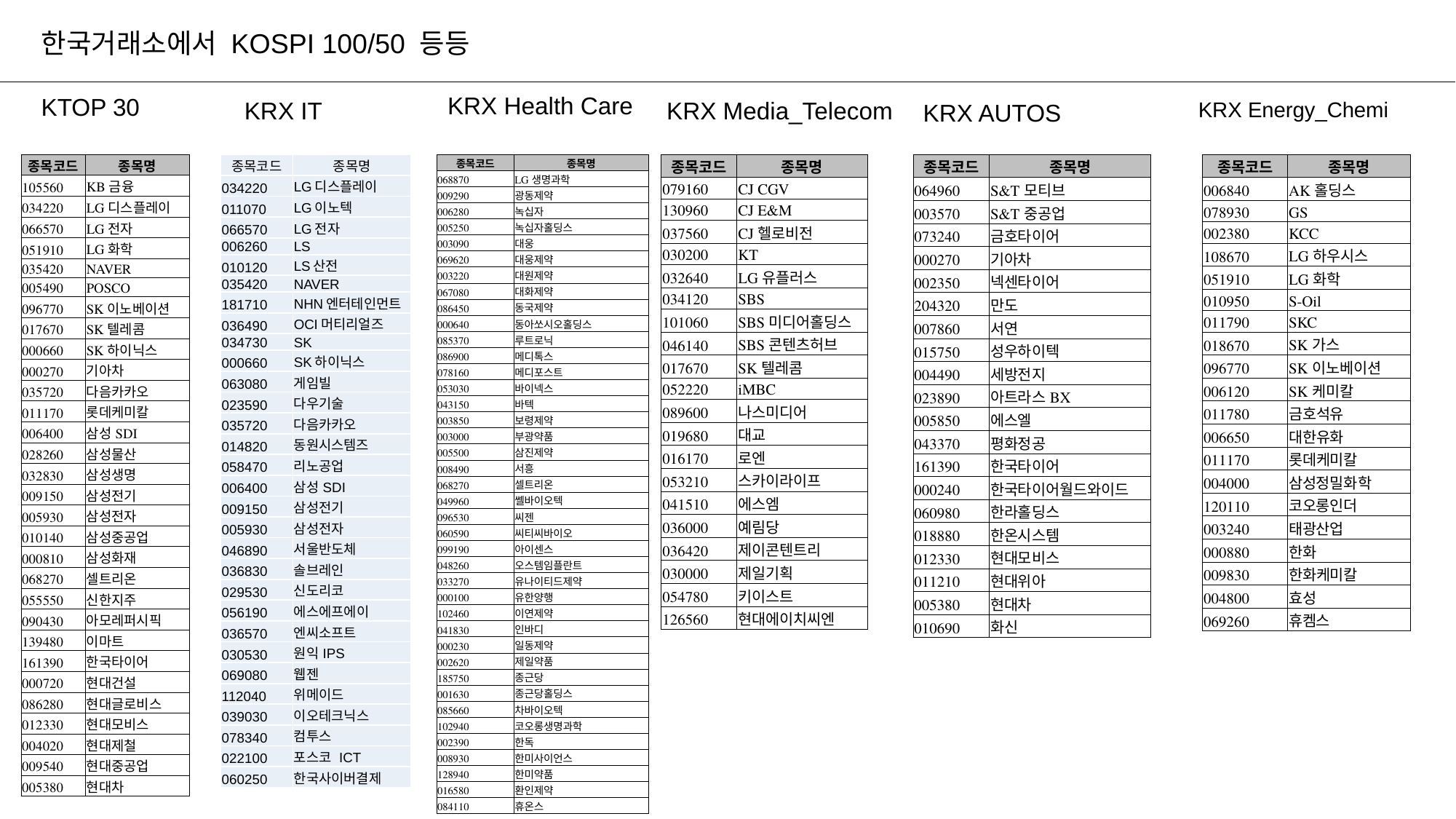

# 한국거래소에서 KOSPI 100/50 등등
KTOP 30

KRX Health Care

KRX IT

KRX Media_Telecom

KRX Energy_Chemi
KRX AUTOS

| 종목코드 | 종목명 |
| --- | --- |
| 034220 | LG디스플레이 |
| 011070 | LG이노텍 |
| 066570 | LG전자 |
| 006260 | LS |
| 010120 | LS산전 |
| 035420 | NAVER |
| 181710 | NHN엔터테인먼트 |
| 036490 | OCI머티리얼즈 |
| 034730 | SK |
| 000660 | SK하이닉스 |
| 063080 | 게임빌 |
| 023590 | 다우기술 |
| 035720 | 다음카카오 |
| 014820 | 동원시스템즈 |
| 058470 | 리노공업 |
| 006400 | 삼성SDI |
| 009150 | 삼성전기 |
| 005930 | 삼성전자 |
| 046890 | 서울반도체 |
| 036830 | 솔브레인 |
| 029530 | 신도리코 |
| 056190 | 에스에프에이 |
| 036570 | 엔씨소프트 |
| 030530 | 원익IPS |
| 069080 | 웹젠 |
| 112040 | 위메이드 |
| 039030 | 이오테크닉스 |
| 078340 | 컴투스 |
| 022100 | 포스코 ICT |
| 060250 | 한국사이버결제 |
| 종목코드 | 종목명 |
| --- | --- |
| 068870 | LG생명과학 |
| 009290 | 광동제약 |
| 006280 | 녹십자 |
| 005250 | 녹십자홀딩스 |
| 003090 | 대웅 |
| 069620 | 대웅제약 |
| 003220 | 대원제약 |
| 067080 | 대화제약 |
| 086450 | 동국제약 |
| 000640 | 동아쏘시오홀딩스 |
| 085370 | 루트로닉 |
| 086900 | 메디톡스 |
| 078160 | 메디포스트 |
| 053030 | 바이넥스 |
| 043150 | 바텍 |
| 003850 | 보령제약 |
| 003000 | 부광약품 |
| 005500 | 삼진제약 |
| 008490 | 서흥 |
| 068270 | 셀트리온 |
| 049960 | 쎌바이오텍 |
| 096530 | 씨젠 |
| 060590 | 씨티씨바이오 |
| 099190 | 아이센스 |
| 048260 | 오스템임플란트 |
| 033270 | 유나이티드제약 |
| 000100 | 유한양행 |
| 102460 | 이연제약 |
| 041830 | 인바디 |
| 000230 | 일동제약 |
| 002620 | 제일약품 |
| 185750 | 종근당 |
| 001630 | 종근당홀딩스 |
| 085660 | 차바이오텍 |
| 102940 | 코오롱생명과학 |
| 002390 | 한독 |
| 008930 | 한미사이언스 |
| 128940 | 한미약품 |
| 016580 | 환인제약 |
| 084110 | 휴온스 |
| 종목코드 | 종목명 |
| --- | --- |
| 079160 | CJ CGV |
| 130960 | CJ E&M |
| 037560 | CJ헬로비전 |
| 030200 | KT |
| 032640 | LG유플러스 |
| 034120 | SBS |
| 101060 | SBS미디어홀딩스 |
| 046140 | SBS콘텐츠허브 |
| 017670 | SK텔레콤 |
| 052220 | iMBC |
| 089600 | 나스미디어 |
| 019680 | 대교 |
| 016170 | 로엔 |
| 053210 | 스카이라이프 |
| 041510 | 에스엠 |
| 036000 | 예림당 |
| 036420 | 제이콘텐트리 |
| 030000 | 제일기획 |
| 054780 | 키이스트 |
| 126560 | 현대에이치씨엔 |
| 종목코드 | 종목명 |
| --- | --- |
| 064960 | S&T모티브 |
| 003570 | S&T중공업 |
| 073240 | 금호타이어 |
| 000270 | 기아차 |
| 002350 | 넥센타이어 |
| 204320 | 만도 |
| 007860 | 서연 |
| 015750 | 성우하이텍 |
| 004490 | 세방전지 |
| 023890 | 아트라스BX |
| 005850 | 에스엘 |
| 043370 | 평화정공 |
| 161390 | 한국타이어 |
| 000240 | 한국타이어월드와이드 |
| 060980 | 한라홀딩스 |
| 018880 | 한온시스템 |
| 012330 | 현대모비스 |
| 011210 | 현대위아 |
| 005380 | 현대차 |
| 010690 | 화신 |
| 종목코드 | 종목명 |
| --- | --- |
| 006840 | AK홀딩스 |
| 078930 | GS |
| 002380 | KCC |
| 108670 | LG하우시스 |
| 051910 | LG화학 |
| 010950 | S-Oil |
| 011790 | SKC |
| 018670 | SK가스 |
| 096770 | SK이노베이션 |
| 006120 | SK케미칼 |
| 011780 | 금호석유 |
| 006650 | 대한유화 |
| 011170 | 롯데케미칼 |
| 004000 | 삼성정밀화학 |
| 120110 | 코오롱인더 |
| 003240 | 태광산업 |
| 000880 | 한화 |
| 009830 | 한화케미칼 |
| 004800 | 효성 |
| 069260 | 휴켐스 |
| 종목코드 | 종목명 |
| --- | --- |
| 105560 | KB금융 |
| 034220 | LG디스플레이 |
| 066570 | LG전자 |
| 051910 | LG화학 |
| 035420 | NAVER |
| 005490 | POSCO |
| 096770 | SK이노베이션 |
| 017670 | SK텔레콤 |
| 000660 | SK하이닉스 |
| 000270 | 기아차 |
| 035720 | 다음카카오 |
| 011170 | 롯데케미칼 |
| 006400 | 삼성SDI |
| 028260 | 삼성물산 |
| 032830 | 삼성생명 |
| 009150 | 삼성전기 |
| 005930 | 삼성전자 |
| 010140 | 삼성중공업 |
| 000810 | 삼성화재 |
| 068270 | 셀트리온 |
| 055550 | 신한지주 |
| 090430 | 아모레퍼시픽 |
| 139480 | 이마트 |
| 161390 | 한국타이어 |
| 000720 | 현대건설 |
| 086280 | 현대글로비스 |
| 012330 | 현대모비스 |
| 004020 | 현대제철 |
| 009540 | 현대중공업 |
| 005380 | 현대차 |